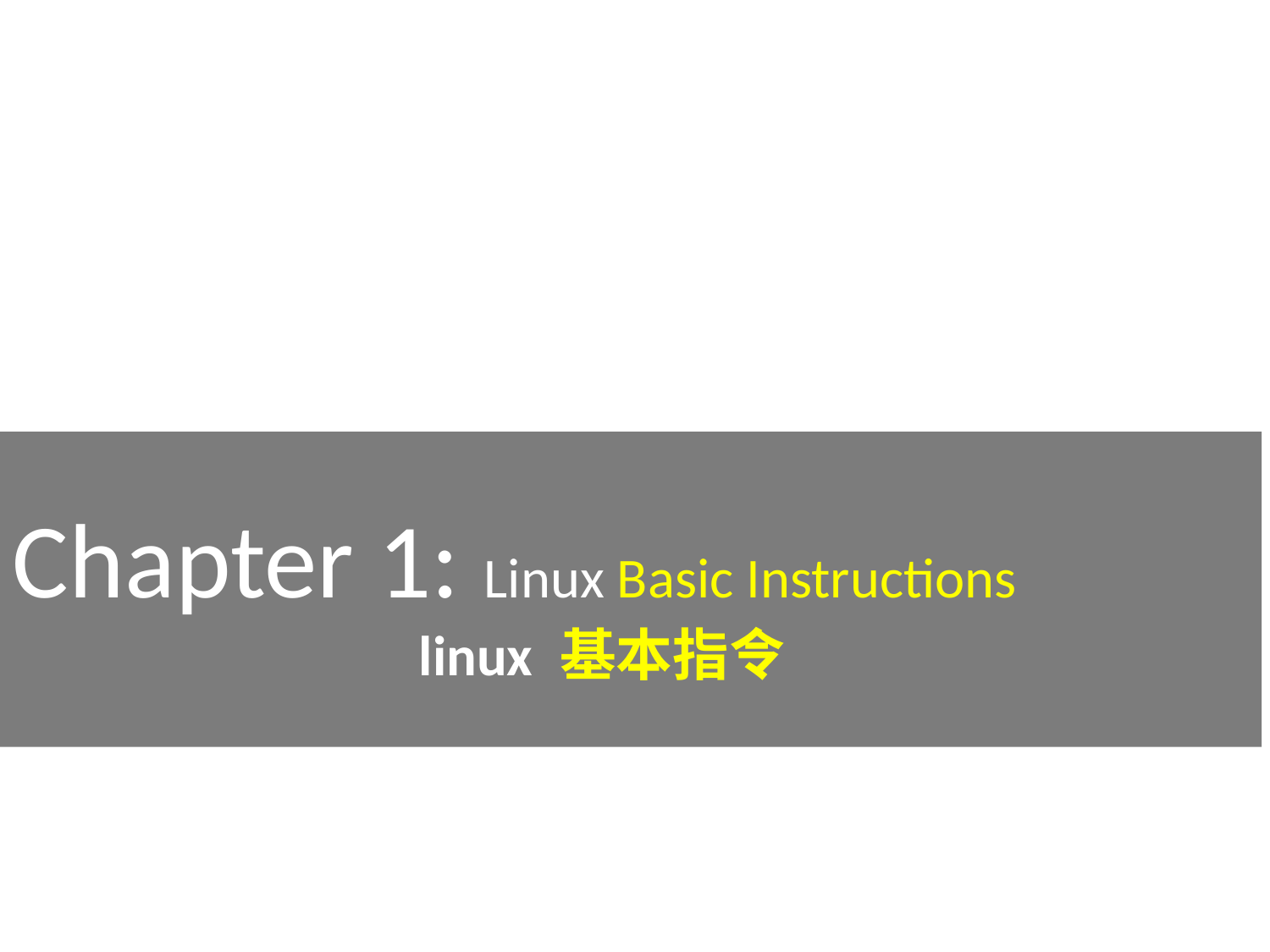

Chapter 1: Linux Basic Instructions
                                linux 基本指令